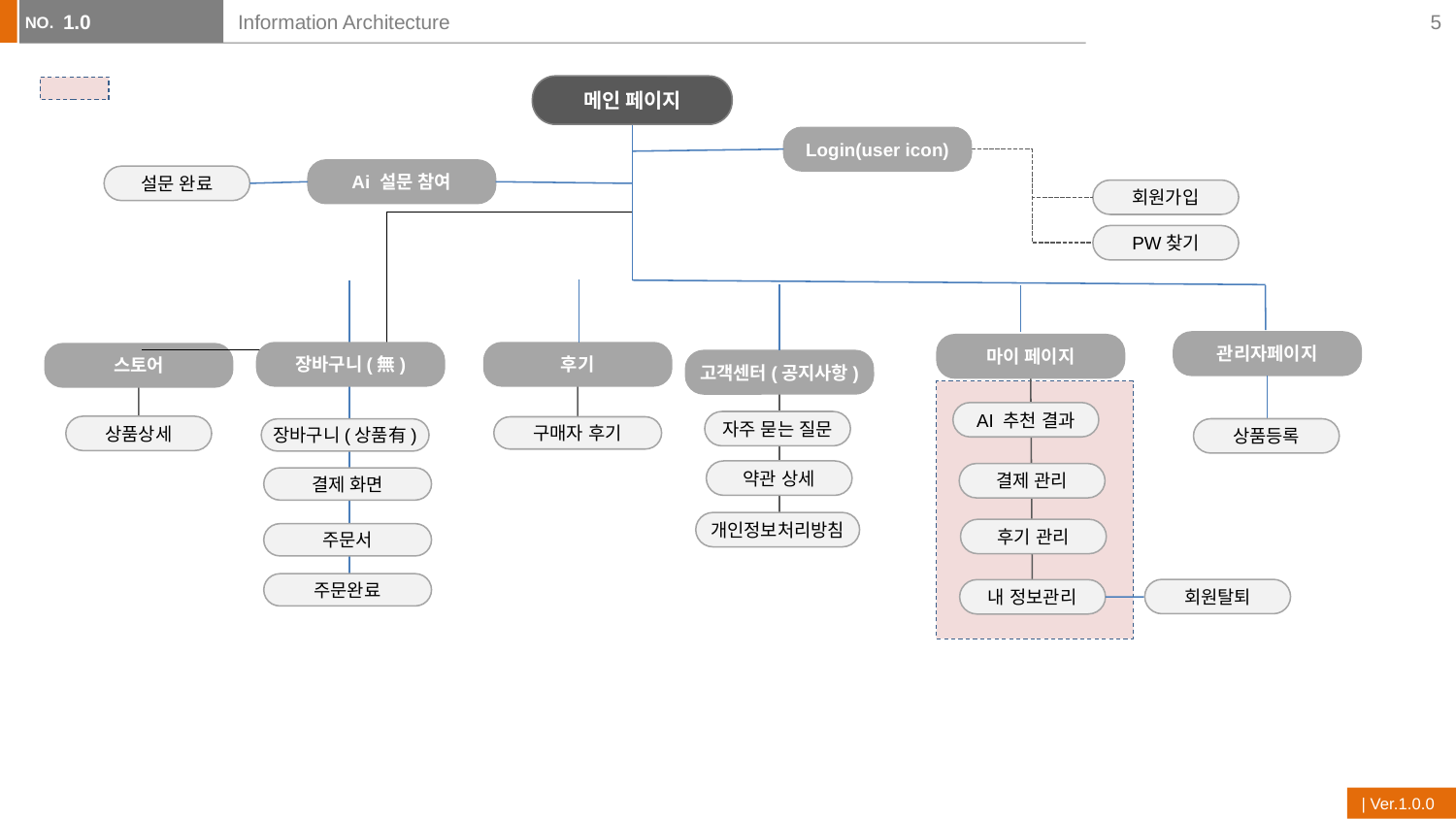

5
1.0
# Information Architecture
메인 페이지

Login(user icon)
Ai 설문 참여
설문 완료
회원가입
PW찾기
관리자페이지
마이 페이지
장바구니(無)
후기
스토어
고객센터(공지사항)

AI 추천 결과
자주 묻는 질문
상품상세
구매자 후기
상품등록
장바구니(상품有)
약관 상세
결제 관리
결제 화면
개인정보처리방침
후기 관리
주문서
주문완료
회원탈퇴
내 정보관리